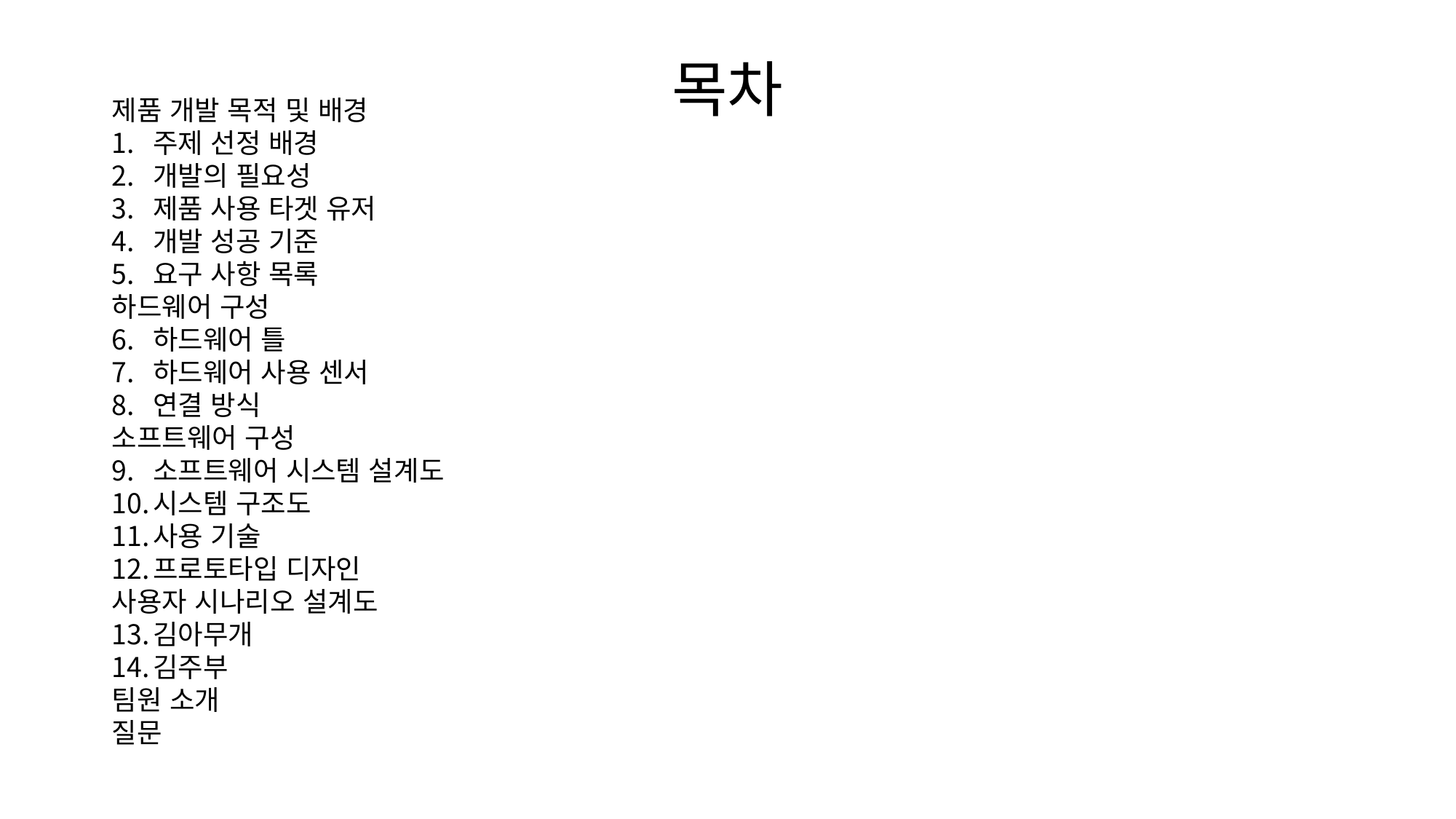

목차
제품 개발 목적 및 배경
주제 선정 배경
개발의 필요성
제품 사용 타겟 유저
개발 성공 기준
요구 사항 목록
하드웨어 구성
하드웨어 틀
하드웨어 사용 센서
연결 방식
소프트웨어 구성
소프트웨어 시스템 설계도
시스템 구조도
사용 기술
프로토타입 디자인
사용자 시나리오 설계도
김아무개
김주부
팀원 소개
질문